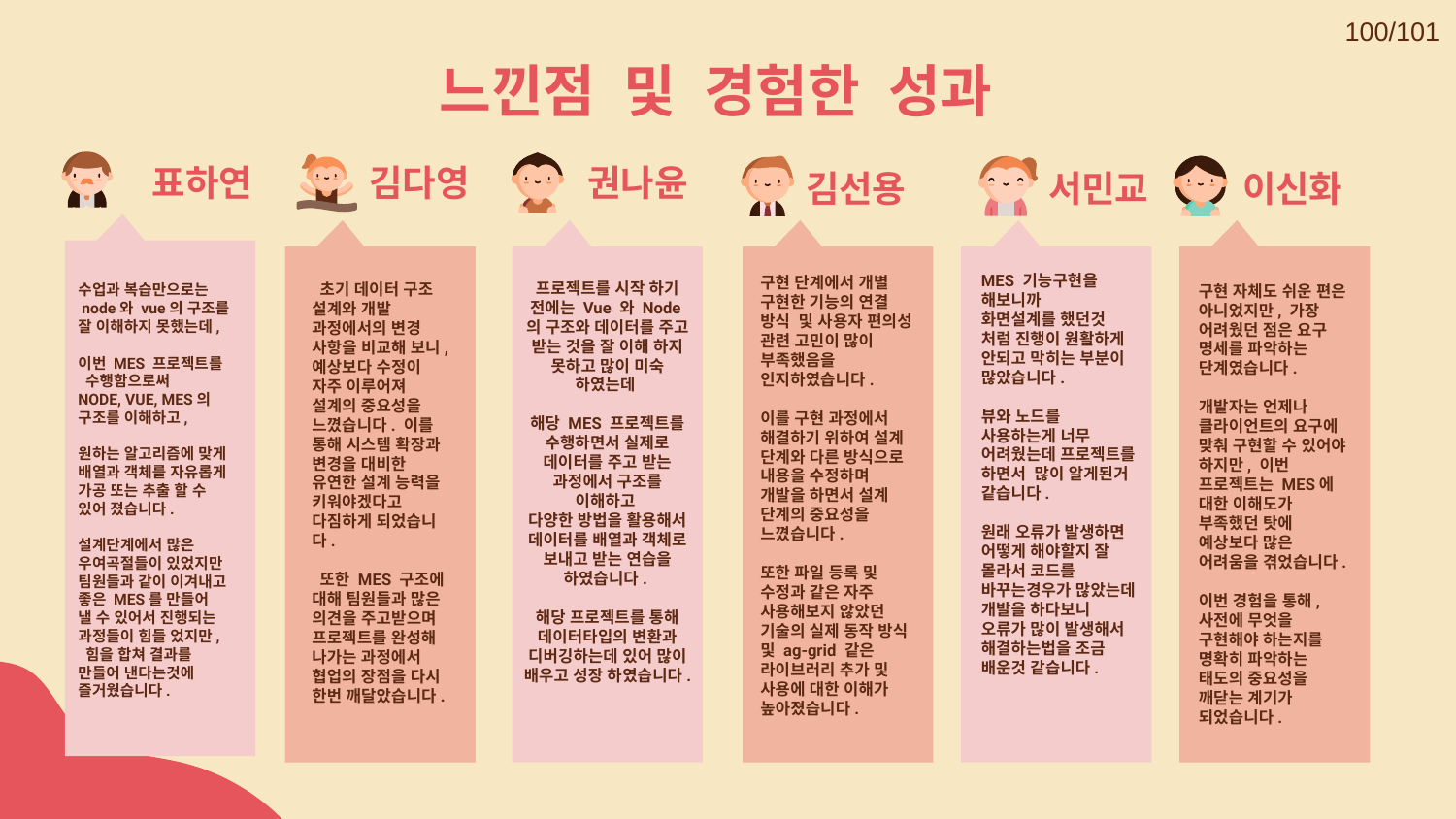

100/101
# 느낀점 및 경험한 성과
표하연
김다영
권나윤

김선용
서민교
이신화

수업과 복습만으로는
 node와 vue의 구조를
잘 이해하지 못했는데,

이번 MES 프로젝트를
 수행함으로써
NODE, VUE, MES의 구조를 이해하고,

원하는 알고리즘에 맞게 배열과 객체를 자유롭게
가공 또는 추출 할 수 있어 졌습니다.

설계단계에서 많은
우여곡절들이 있었지만
팀원들과 같이 이겨내고
좋은 MES를 만들어
낼 수 있어서 진행되는
과정들이 힘들 었지만,
 힘을 합쳐 결과를 만들어 낸다는것에 즐거웠습니다.

MES 기능구현을 해보니까
화면설계를 했던것 처럼 진행이 원활하게 안되고 막히는 부분이 많았습니다.

뷰와 노드를 사용하는게 너무 어려웠는데 프로젝트를 하면서  많이 알게된거 같습니다.

원래 오류가 발생하면 어떻게 해야할지 잘 몰라서 코드를 바꾸는경우가 많았는데
개발을 하다보니 오류가 많이 발생해서 해결하는법을 조금 배운것 같습니다.

구현 단계에서 개별 구현한 기능의 연결 방식  및 사용자 편의성 관련 고민이 많이 부족했음을 인지하였습니다.

이를 구현 과정에서 해결하기 위하여 설계 단계와 다른 방식으로 내용을 수정하며 개발을 하면서 설계 단계의 중요성을 느꼈습니다.

또한 파일 등록 및 수정과 같은 자주 사용해보지 않았던 기술의 실제 동작 방식 및 ag-grid 같은 라이브러리 추가 및 사용에 대한 이해가 높아졌습니다.

프로젝트를 시작 하기 전에는 Vue 와 Node의 구조와 데이터를 주고 받는 것을 잘 이해 하지 못하고 많이 미숙 하였는데

해당 MES 프로젝트를 수행하면서 실제로 데이터를 주고 받는 과정에서 구조를 이해하고
다양한 방법을 활용해서 데이터를 배열과 객체로 보내고 받는 연습을 하였습니다.

해당 프로젝트를 통해 데이터타입의 변환과 디버깅하는데 있어 많이 배우고 성장 하였습니다.

 초기 데이터 구조 설계와 개발 과정에서의 변경 사항을 비교해 보니, 예상보다 수정이 자주 이루어져 설계의 중요성을 느꼈습니다. 이를 통해 시스템 확장과 변경을 대비한 유연한 설계 능력을 키워야겠다고 다짐하게 되었습니다.

 또한 MES 구조에 대해 팀원들과 많은 의견을 주고받으며 프로젝트를 완성해 나가는 과정에서 협업의 장점을 다시 한번 깨달았습니다.
구현 자체도 쉬운 편은 아니었지만, 가장 어려웠던 점은 요구 명세를 파악하는 단계였습니다.

개발자는 언제나 클라이언트의 요구에 맞춰 구현할 수 있어야 하지만, 이번 프로젝트는 MES에 대한 이해도가 부족했던 탓에 예상보다 많은 어려움을 겪었습니다.

이번 경험을 통해, 사전에 무엇을 구현해야 하는지를 명확히 파악하는 태도의 중요성을 깨닫는 계기가 되었습니다.

김다영

김선용

이신화

102